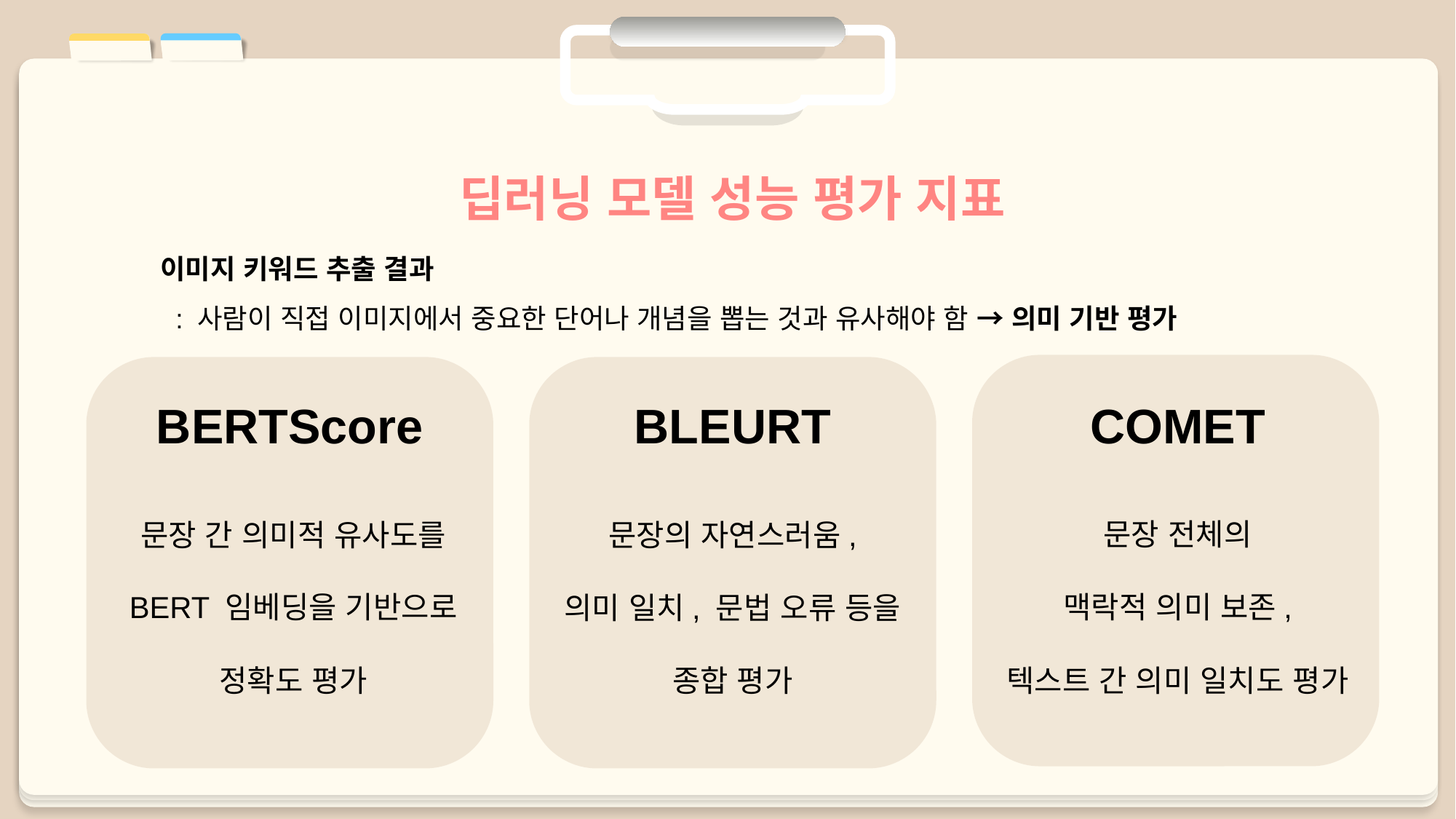

딥러닝 모델 성능 평가 지표
이미지 키워드 추출 결과
  : 사람이 직접 이미지에서 중요한 단어나 개념을 뽑는 것과 유사해야 함 → 의미 기반 평가

COMET
BLEURT
BERTScore
문장 전체의
맥락적 의미 보존,
텍스트 간 의미 일치도 평가
문장 간 의미적 유사도를
BERT 임베딩을 기반으로
정확도 평가
문장의 자연스러움,
의미 일치, 문법 오류 등을
종합 평가